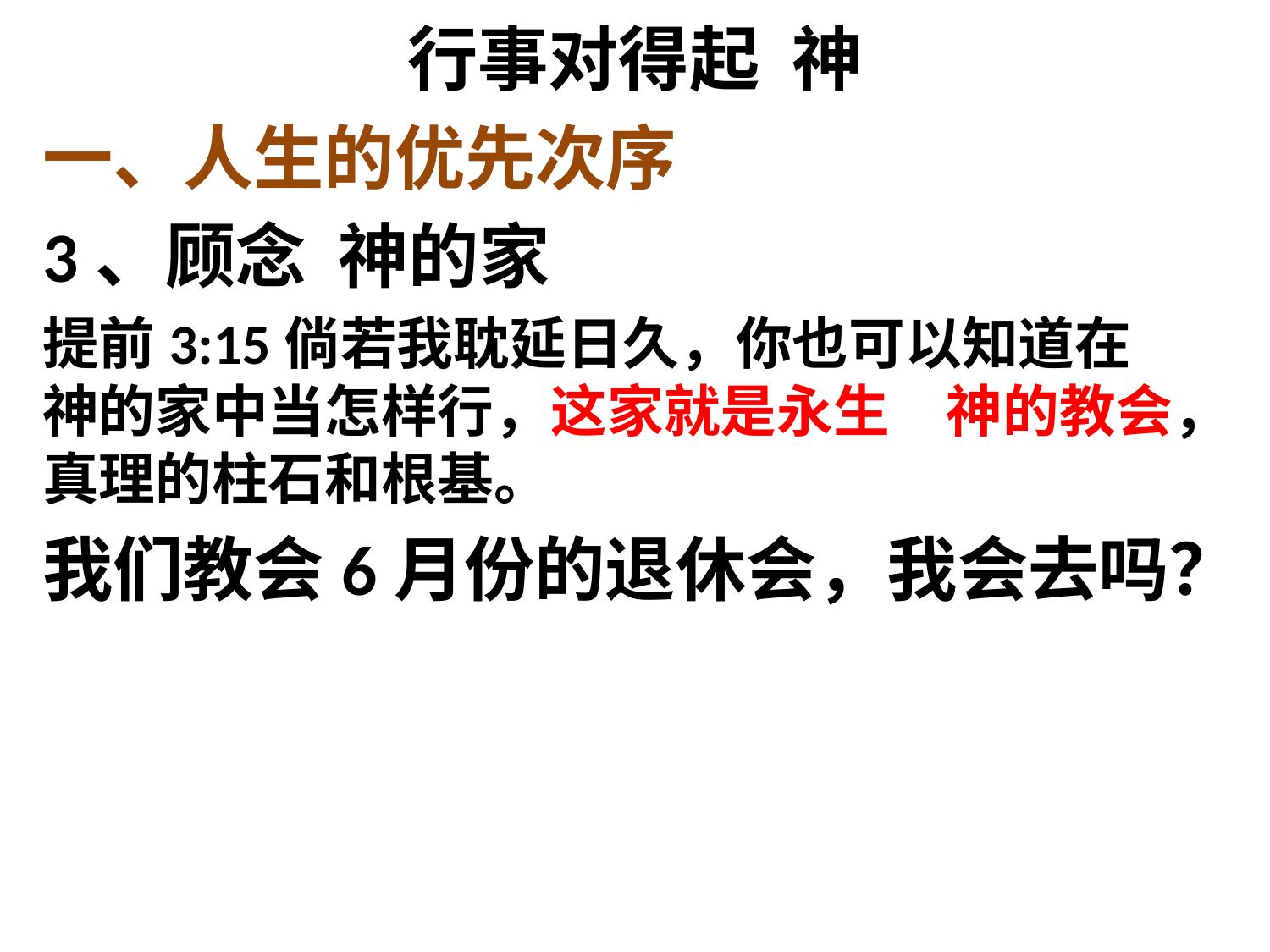

# 行事对得起  神
一、人生的优先次序
3、顾念  神的家
提前3:15倘若我耽延日久，你也可以知道在　神的家中当怎样行，这家就是永生　神的教会，真理的柱石和根基。
我们教会6月份的退休会，我会去吗？